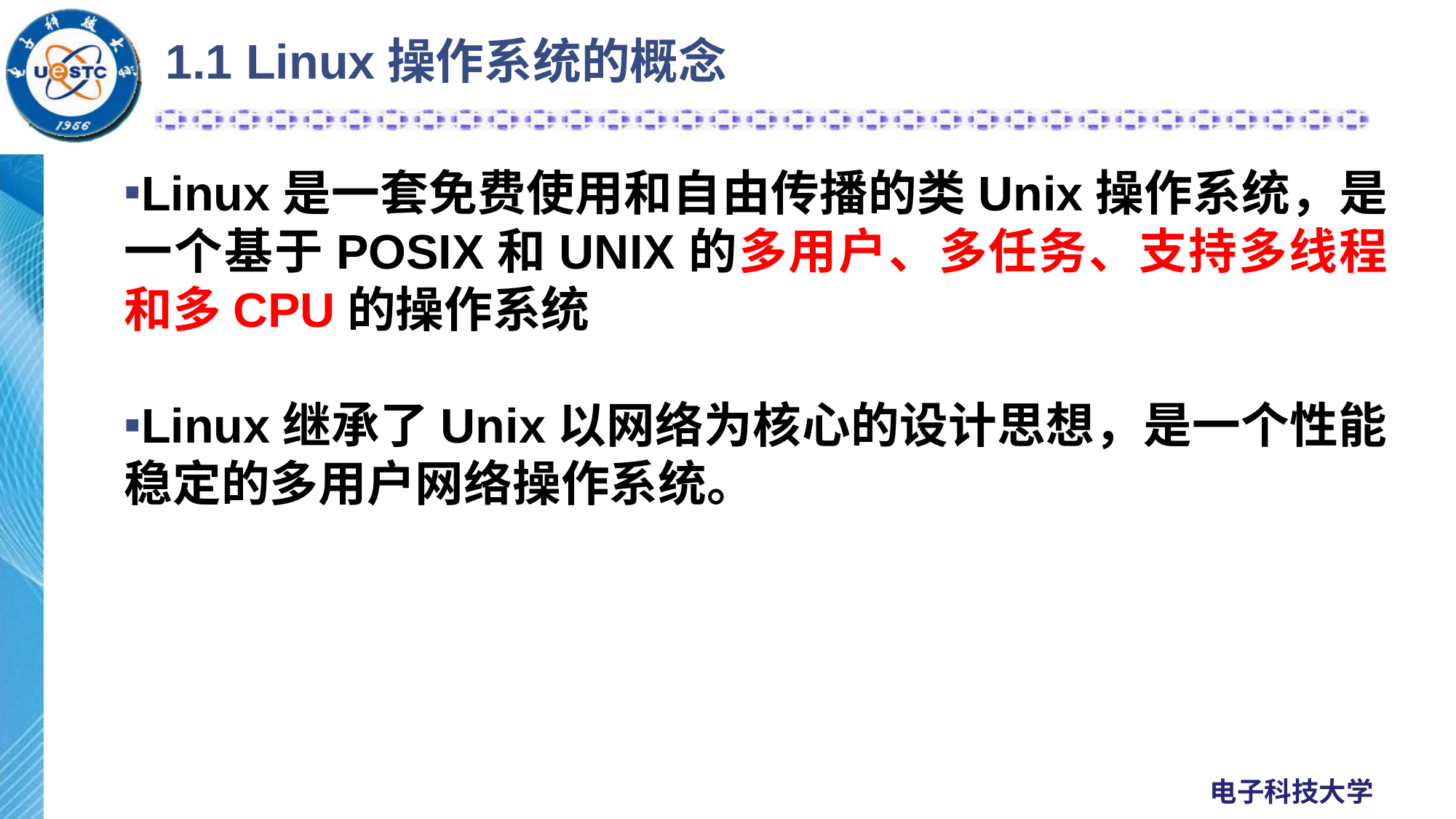

# 1.1 Linux操作系统的概念
Linux是一套免费使用和自由传播的类Unix操作系统，是一个基于POSIX和UNIX的多用户、多任务、支持多线程和多CPU的操作系统

Linux继承了Unix以网络为核心的设计思想，是一个性能稳定的多用户网络操作系统。